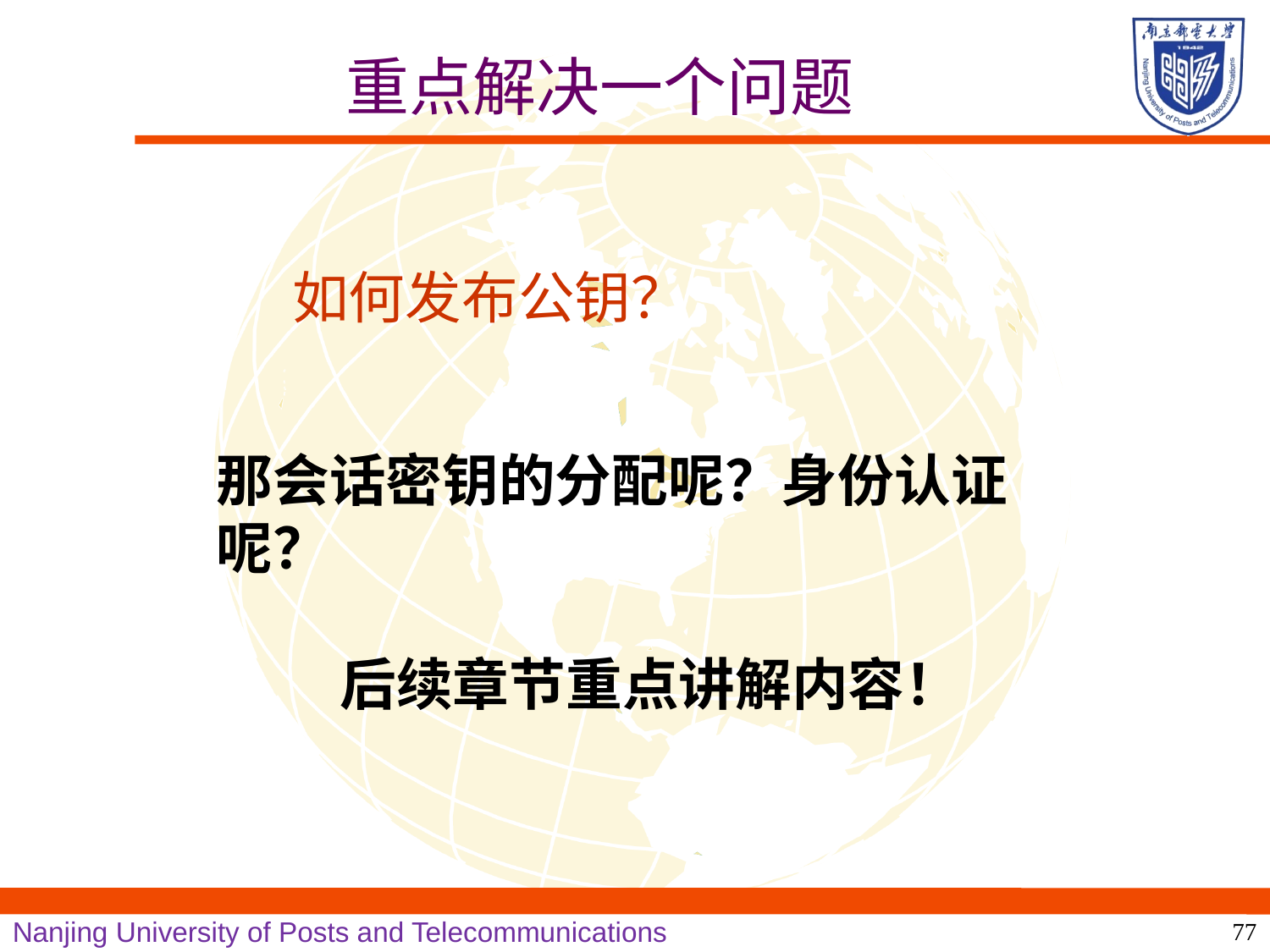

# 重点解决一个问题

如何发布公钥？
那会话密钥的分配呢？身份认证呢？

后续章节重点讲解内容！
77